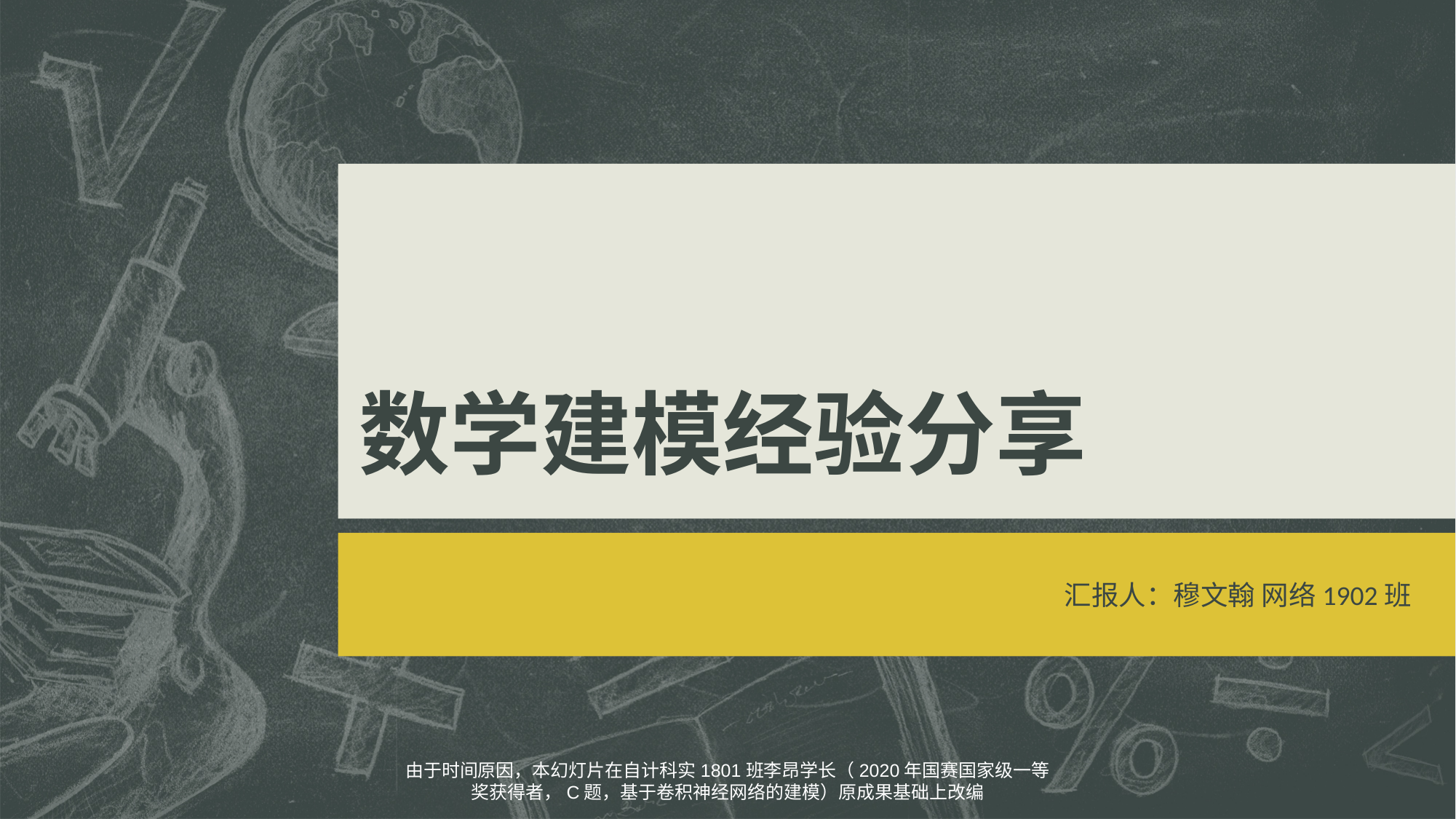

# 数学建模经验分享
汇报人：穆文翰 网络1902班
由于时间原因，本幻灯片在自计科实1801班李昂学长（2020年国赛国家级一等奖获得者，C题，基于卷积神经网络的建模）原成果基础上改编